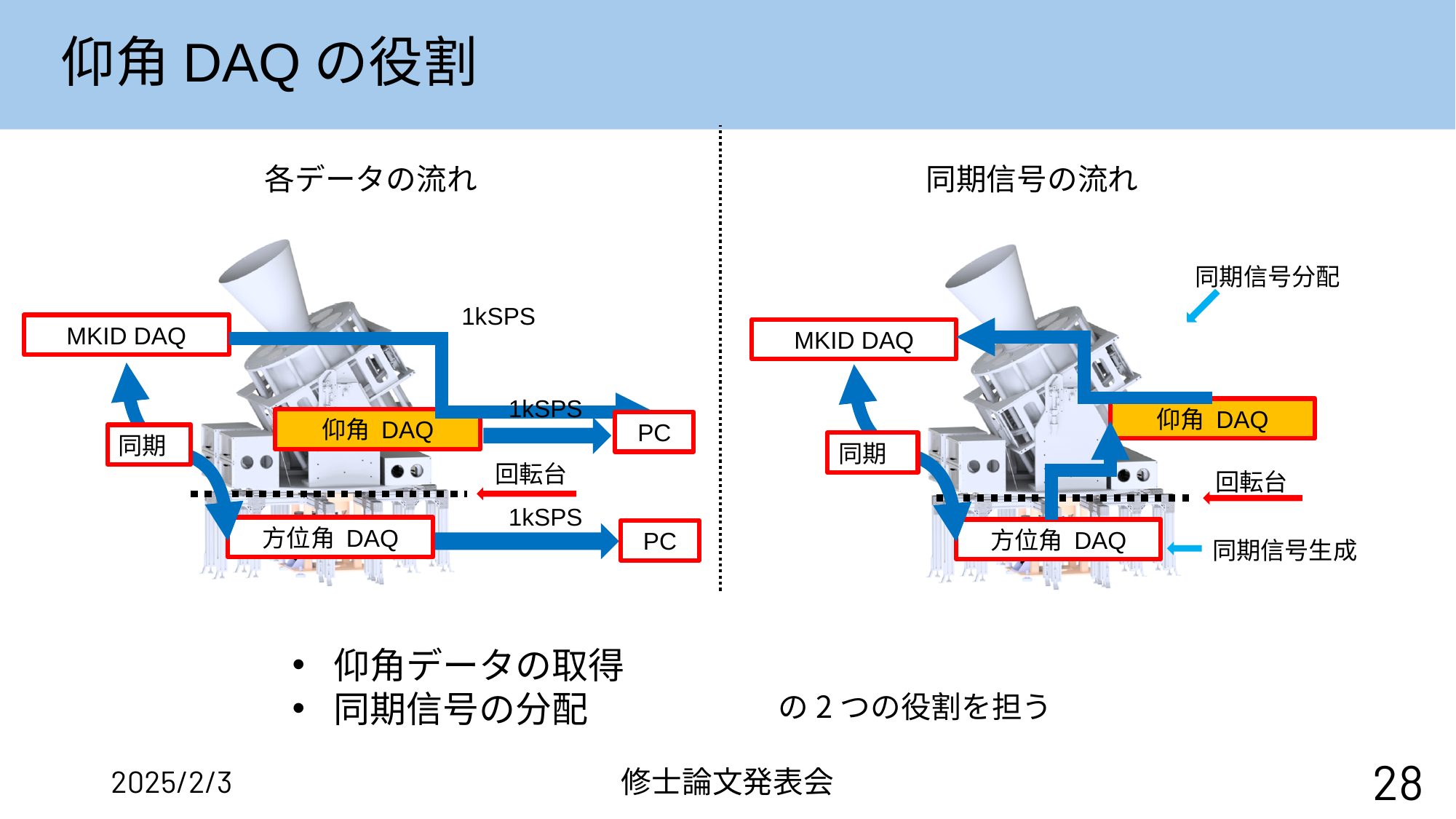

# 仰角DAQの役割
各データの流れ
同期信号の流れ

MKID DAQ
仰角 DAQ
同期

方位角 DAQ
回転台
1kSPS

1kSPS
PC

1kSPS
PC

MKID DAQ
仰角 DAQ
同期

方位角 DAQ
回転台
同期信号分配

同期信号生成

仰角データの取得
同期信号の分配
の2つの役割を担う
28
2025/2/3
修士論文発表会